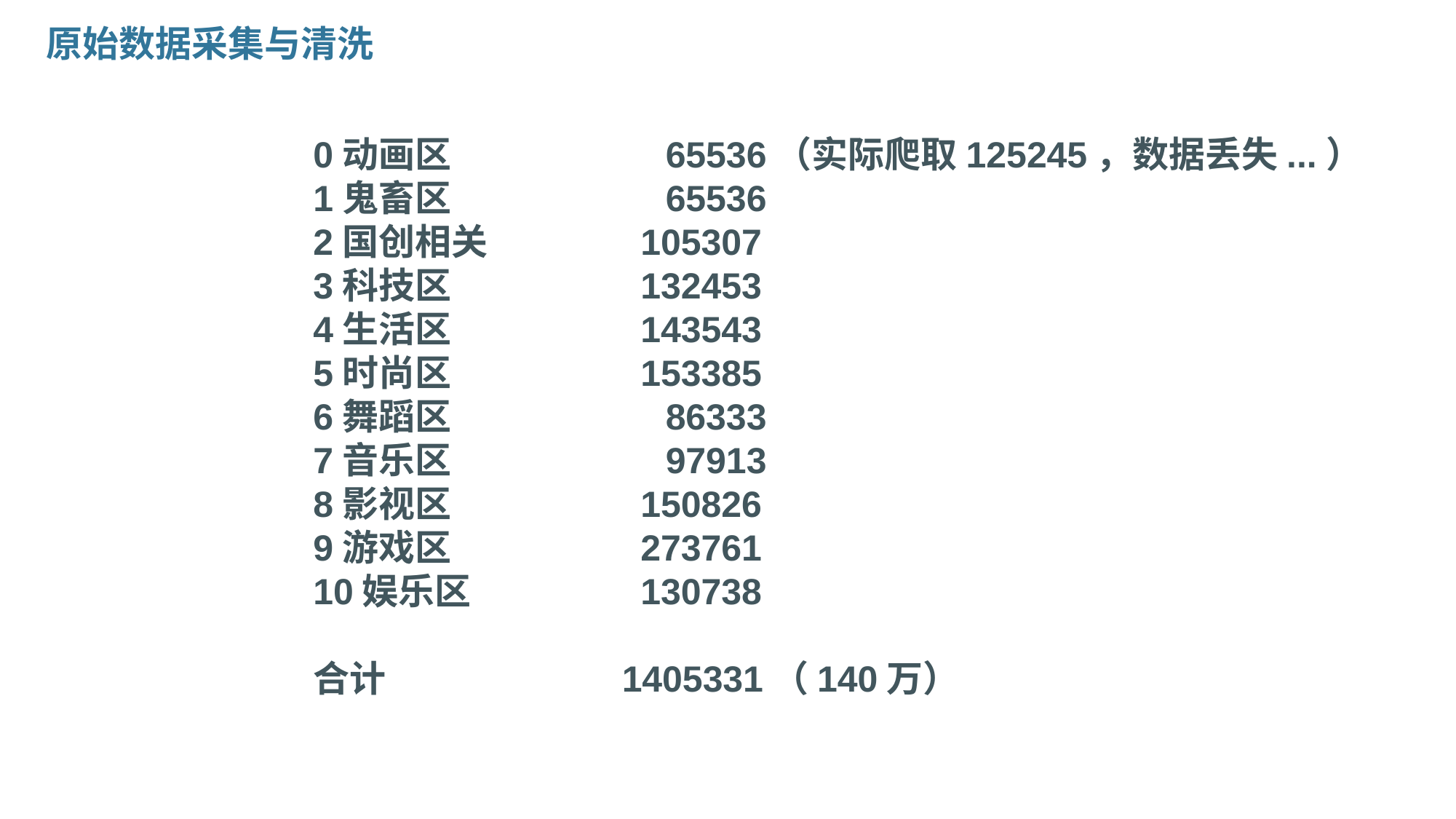

原始数据采集与清洗
0动画区		  65536（实际爬取125245，数据丢失...）
1鬼畜区		  65536
2国创相关		105307
3科技区		132453
4生活区		143543
5时尚区		153385
6舞蹈区	  	  86333
7音乐区	  	  97913
8影视区		150826
9游戏区		273761
10娱乐区		130738

合计		          1405331（140万）